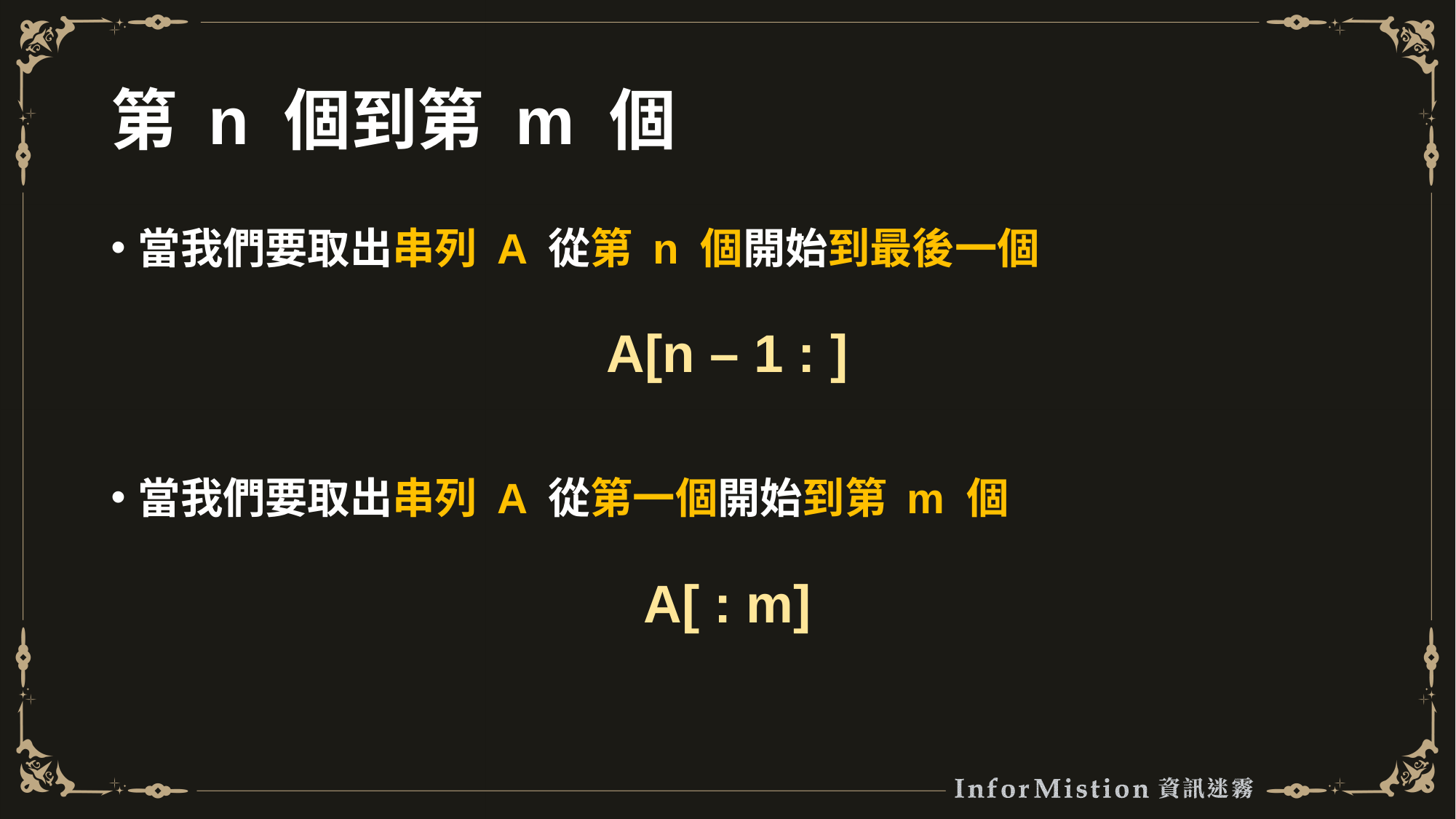

# 第 n 個到第 m 個
當我們要取出串列 A 從第 n 個開始到最後一個
A[n – 1 : ]

當我們要取出串列 A 從第一個開始到第 m 個
A[ : m]